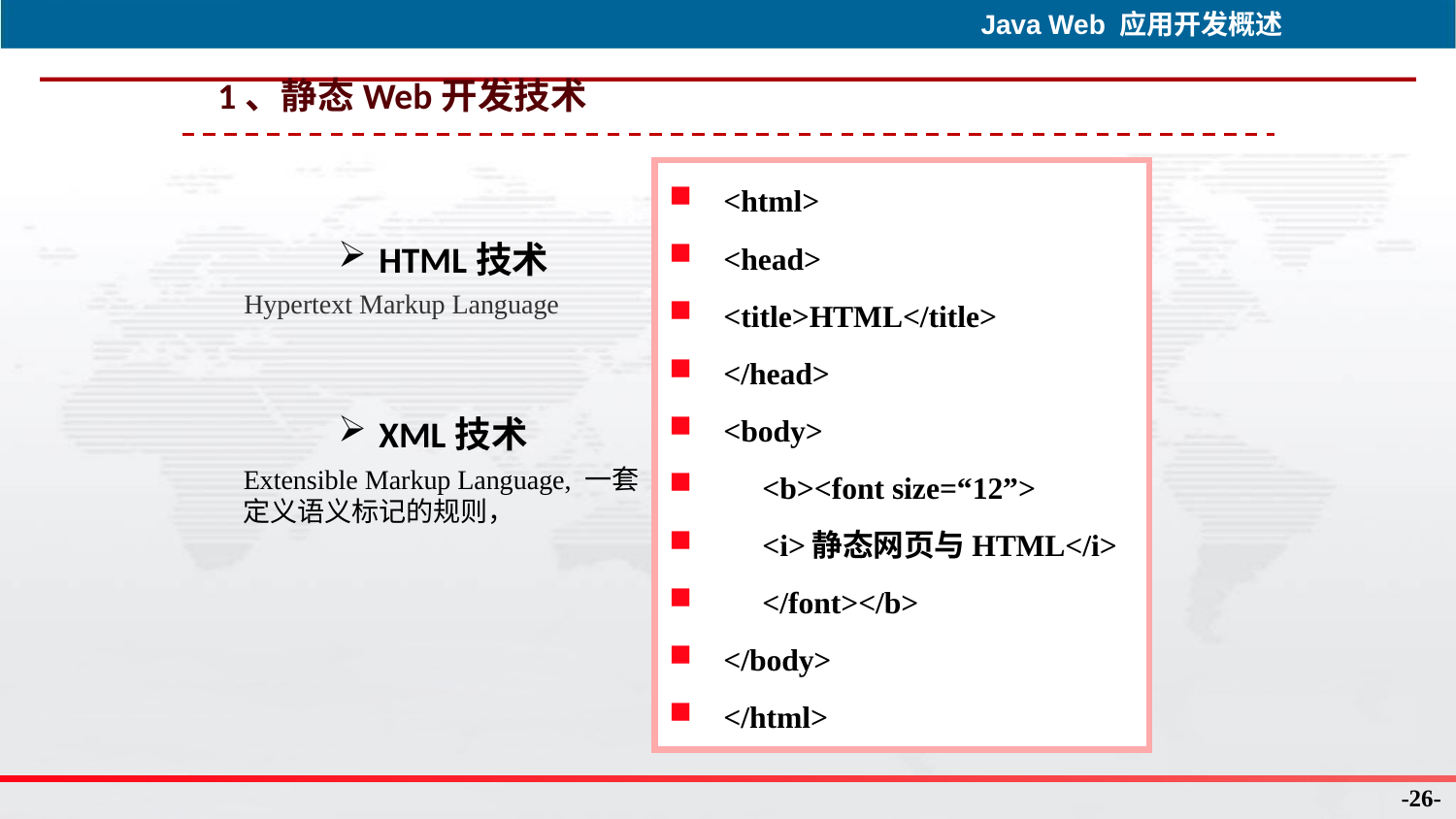

1、静态Web开发技术
<html>
<head>
<title>HTML</title>
</head>
<body>
     <b><font size=“12”>
     <i>静态网页与HTML</i>
     </font></b>
</body>
</html>

HTML技术

XML技术
Hypertext Markup Language
Extensible Markup Language, 一套
定义语义标记的规则，
-26-